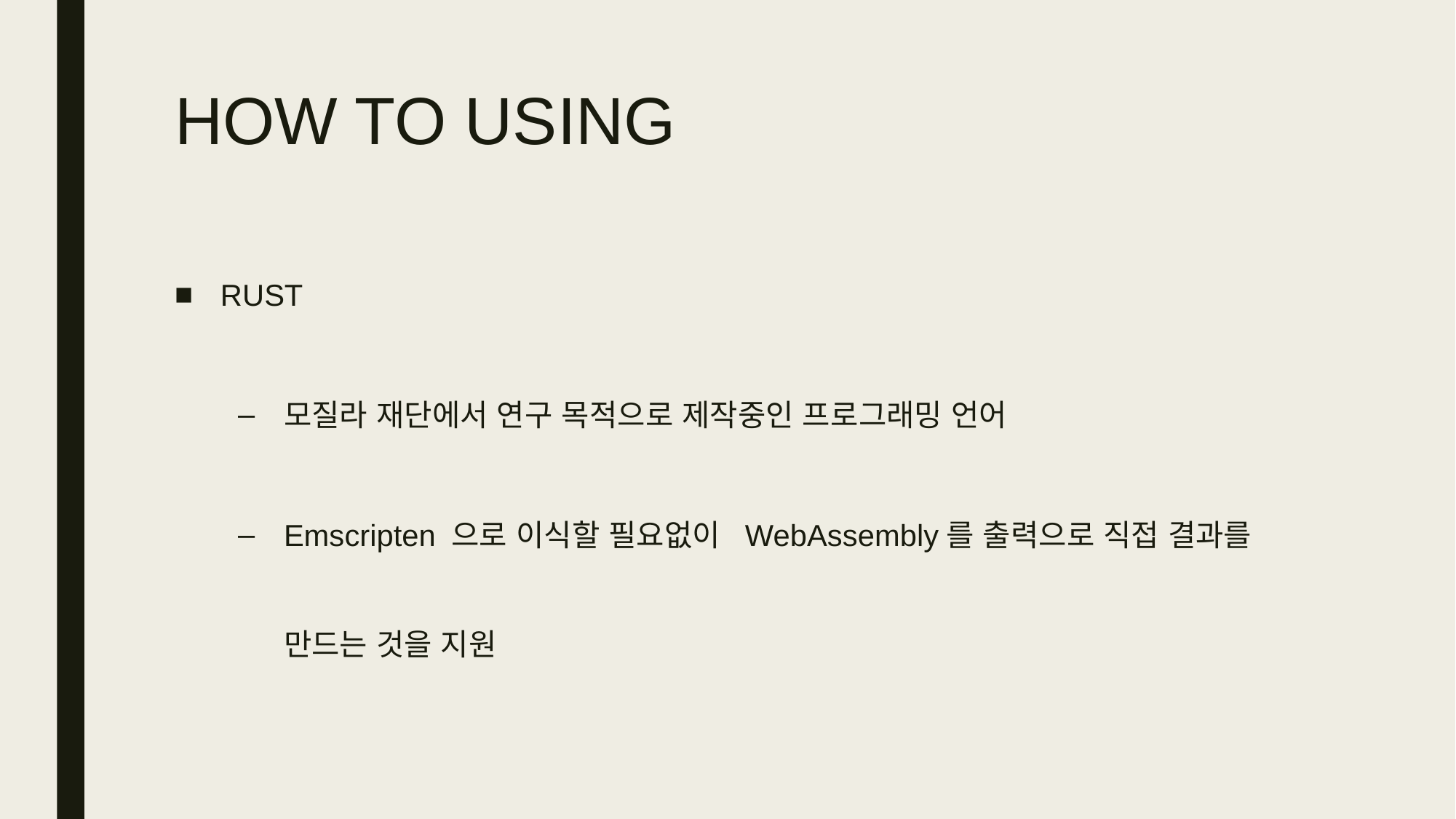

# HOW TO USING
RUST
모질라 재단에서 연구 목적으로 제작중인 프로그래밍 언어
Emscripten 으로 이식할 필요없이  WebAssembly를 출력으로 직접 결과를 만드는 것을 지원